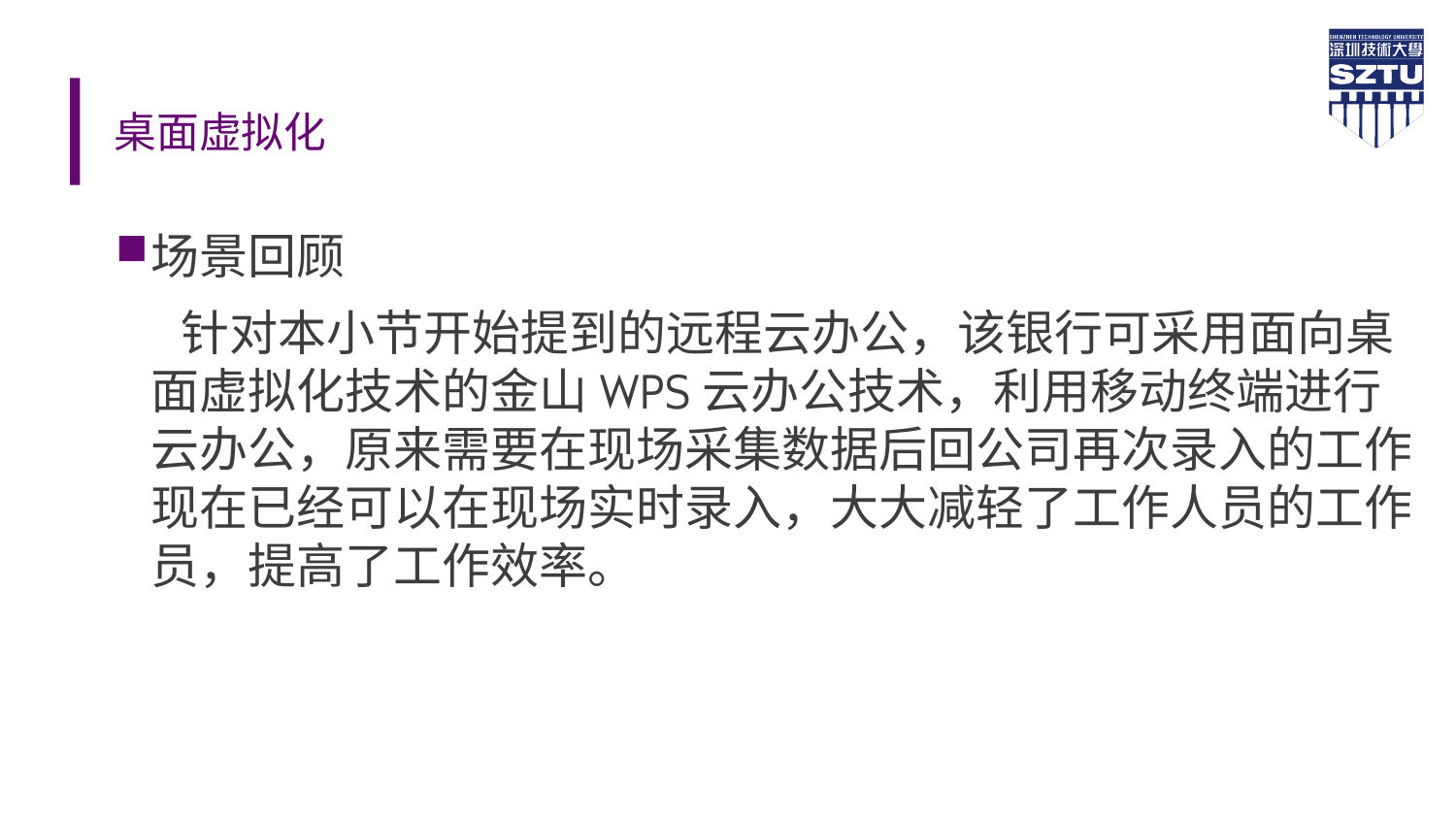

# 桌面虚拟化
场景回顾
     针对本小节开始提到的远程云办公，该银行可采用面向桌面虚拟化技术的金山WPS云办公技术，利用移动终端进行云办公，原来需要在现场采集数据后回公司再次录入的工作现在已经可以在现场实时录入，大大减轻了工作人员的工作员，提高了工作效率。